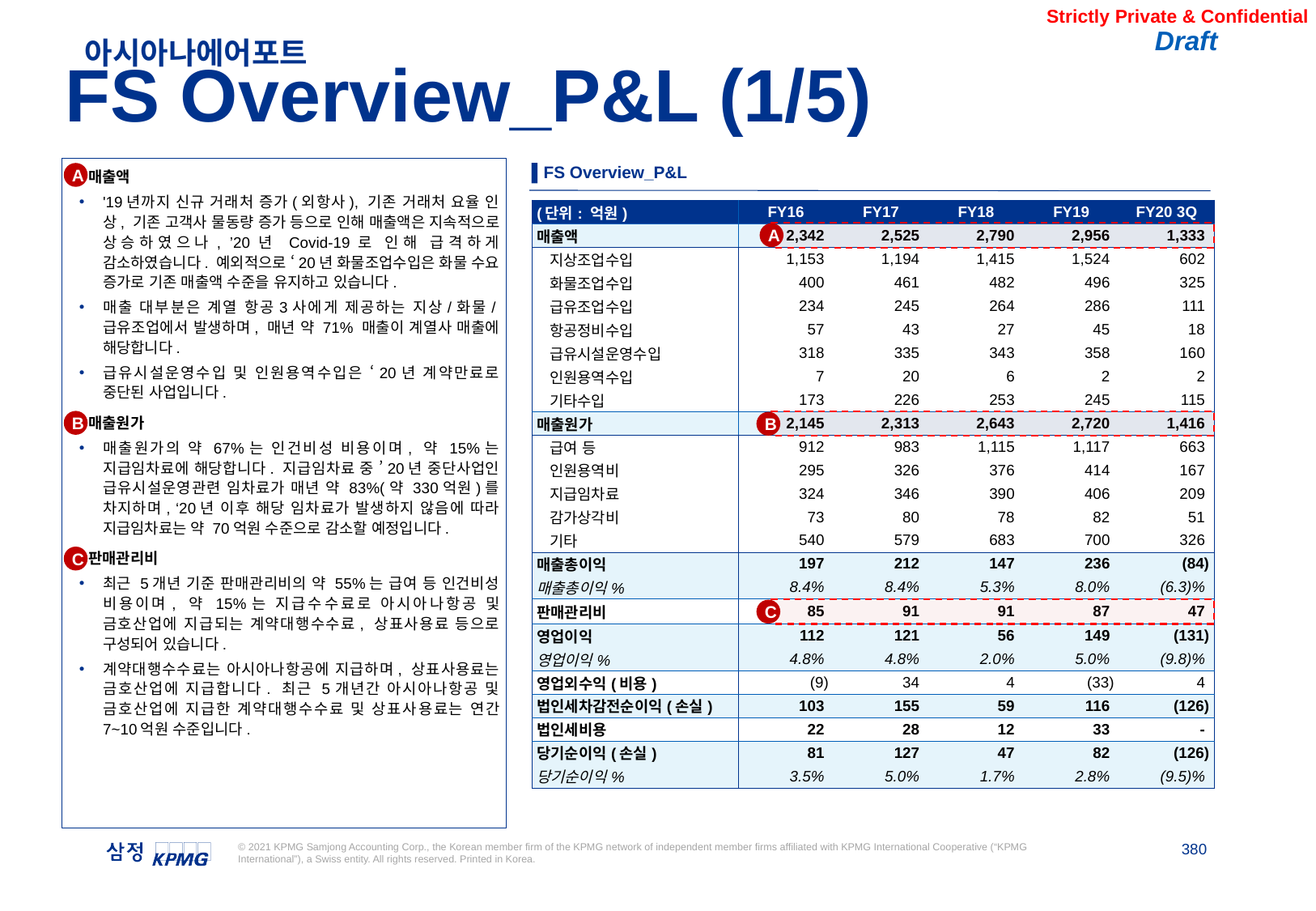

아시아나에어포트
FS Overview_P&L (1/5)
▌FS Overview_P&L

매출액
'19년까지 신규 거래처 증가(외항사), 기존 거래처 요율 인상, 기존 고객사 물동량 증가 등으로 인해 매출액은 지속적으로 상승하였으나, ’20년 Covid-19로 인해 급격하게 감소하였습니다. 예외적으로 ‘20년 화물조업수입은 화물 수요 증가로 기존 매출액 수준을 유지하고 있습니다.
매출 대부분은 계열 항공3사에게 제공하는 지상/화물/급유조업에서 발생하며, 매년 약 71% 매출이 계열사 매출에 해당합니다.
급유시설운영수입 및 인원용역수입은 ‘20년 계약만료로 중단된 사업입니다.
매출원가
매출원가의 약 67%는 인건비성 비용이며, 약 15%는 지급임차료에 해당합니다. 지급임차료 중 ’20년 중단사업인 급유시설운영관련 임차료가 매년 약 83%(약 330억원)를 차지하며, ‘20년 이후 해당 임차료가 발생하지 않음에 따라 지급임차료는 약 70억원 수준으로 감소할 예정입니다.
판매관리비
최근 5개년 기준 판매관리비의 약 55%는 급여 등 인건비성 비용이며, 약 15%는 지급수수료로 아시아나항공 및 금호산업에 지급되는 계약대행수수료, 상표사용료 등으로 구성되어 있습니다.
계약대행수수료는 아시아나항공에 지급하며, 상표사용료는 금호산업에 지급합니다. 최근 5개년간 아시아나항공 및 금호산업에 지급한 계약대행수수료 및 상표사용료는 연간 7~10억원 수준입니다.
A
| (단위: 억원) | FY16 | FY17 | FY18 | FY19 | FY20 3Q |
| --- | --- | --- | --- | --- | --- |
| 매출액 | 2,342 | 2,525 | 2,790 | 2,956 | 1,333 |
| 지상조업수입 | 1,153 | 1,194 | 1,415 | 1,524 | 602 |
| 화물조업수입 | 400 | 461 | 482 | 496 | 325 |
| 급유조업수입 | 234 | 245 | 264 | 286 | 111 |
| 항공정비수입 | 57 | 43 | 27 | 45 | 18 |
| 급유시설운영수입 | 318 | 335 | 343 | 358 | 160 |
| 인원용역수입 | 7 | 20 | 6 | 2 | 2 |
| 기타수입 | 173 | 226 | 253 | 245 | 115 |
| 매출원가 | 2,145 | 2,313 | 2,643 | 2,720 | 1,416 |
| 급여 등 | 912 | 983 | 1,115 | 1,117 | 663 |
| 인원용역비 | 295 | 326 | 376 | 414 | 167 |
| 지급임차료 | 324 | 346 | 390 | 406 | 209 |
| 감가상각비 | 73 | 80 | 78 | 82 | 51 |
| 기타 | 540 | 579 | 683 | 700 | 326 |
| 매출총이익 | 197 | 212 | 147 | 236 | (84) |
| 매출총이익% | 8.4% | 8.4% | 5.3% | 8.0% | (6.3)% |
| 판매관리비 | 85 | 91 | 91 | 87 | 47 |
| 영업이익 | 112 | 121 | 56 | 149 | (131) |
| 영업이익% | 4.8% | 4.8% | 2.0% | 5.0% | (9.8)% |
| 영업외수익(비용) | (9) | 34 | 4 | (33) | 4 |
| 법인세차감전순이익(손실) | 103 | 155 | 59 | 116 | (126) |
| 법인세비용 | 22 | 28 | 12 | 33 | - |
| 당기순이익(손실) | 81 | 127 | 47 | 82 | (126) |
| 당기순이익% | 3.5% | 5.0% | 1.7% | 2.8% | (9.5)% |

A
B

B
C

C